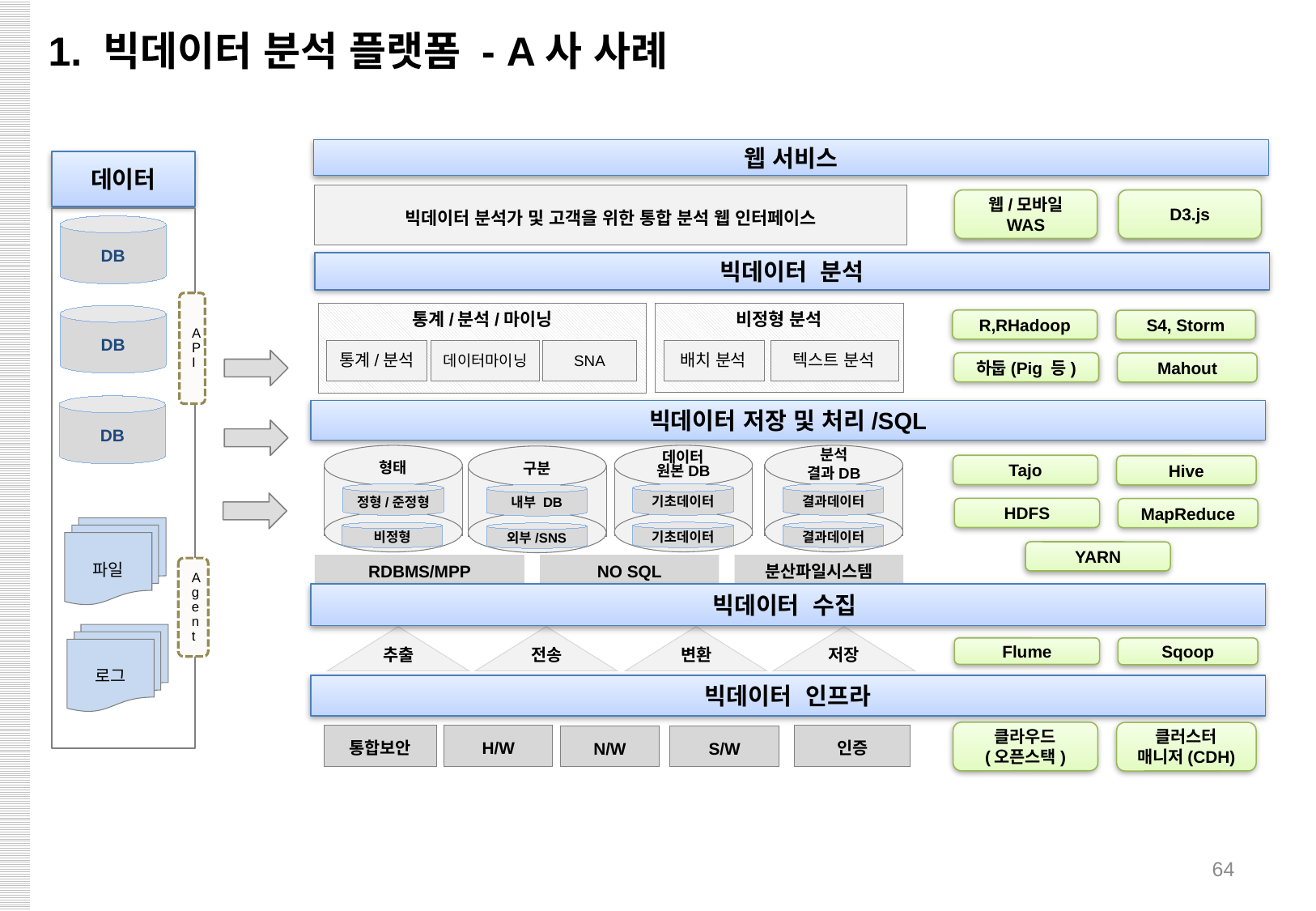

1. 빅데이터 분석 플랫폼 - A사 사례
웹 서비스
데이터
빅데이터 분석가 및 고객을 위한 통합 분석 웹 인터페이스
웹/모바일 WAS
D3.js

DB
빅데이터  분석
AP
I
통계/분석/마이닝
비정형 분석
DB
R,RHadoop
S4, Storm
통계/분석
데이터마이닝
SNA
배치 분석
텍스트 분석

하둡(Pig 등)
Mahout
DB
빅데이터 저장 및 처리/SQL

데이터 원본DB

기초데이터

기초데이터
분석
결과DB

결과데이터

결과데이터
형태

정형/준정형

비정형
구분

내부 DB

외부/SNS
Tajo
Hive

HDFS
MapReduce
파일
YARN
RDBMS/MPP
NO SQL
분산파일시스템
A
gent
빅데이터  수집
로그
추출
전송
변환
저장
Flume
Sqoop
빅데이터  인프라
클라우드
(오픈스택)
클러스터
매니저(CDH)
통합보안
H/W
인증
N/W
S/W